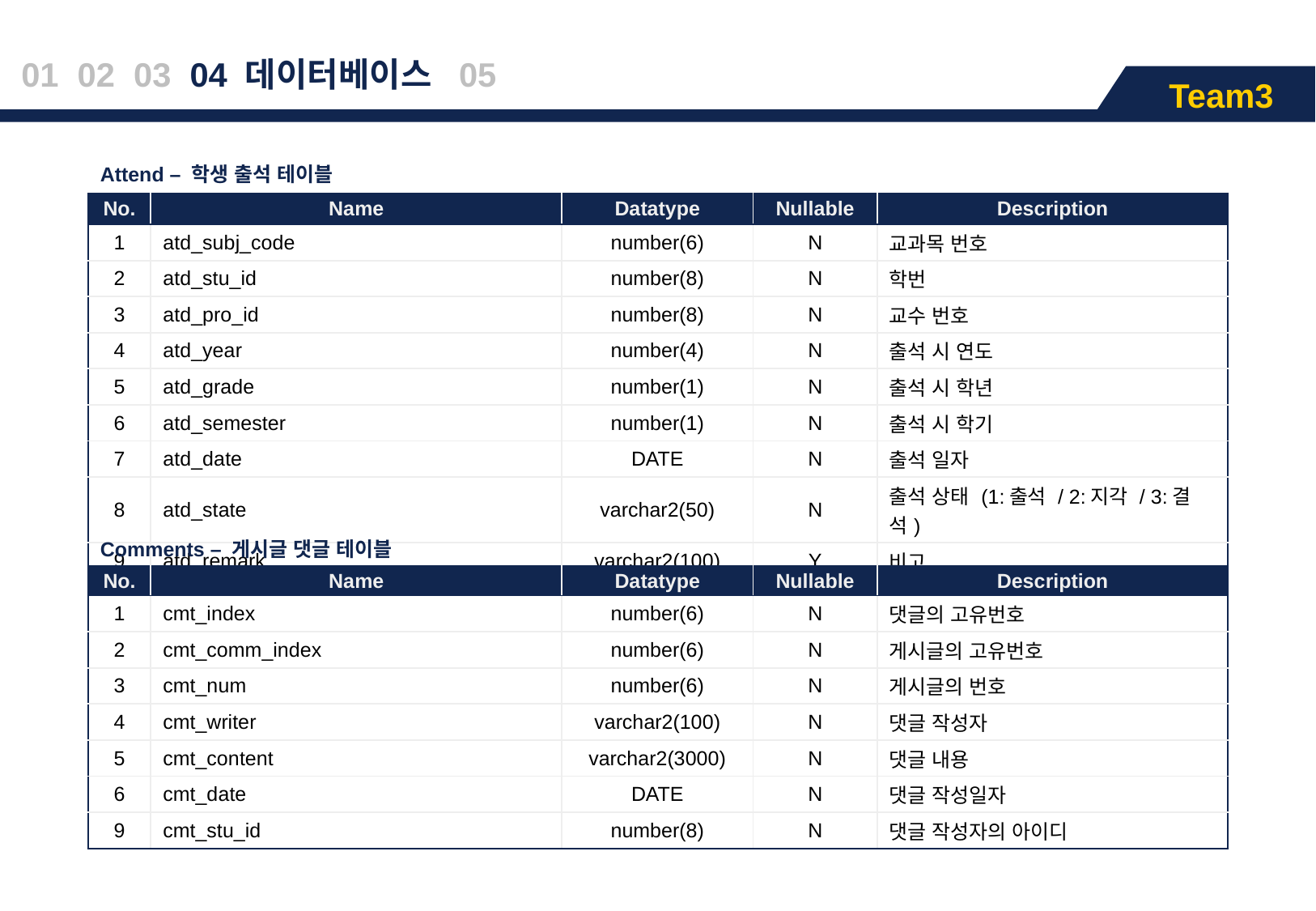

01  02  03  04 데이터베이스  05

Team3

| Attend – 학생 출석 테이블 |  |  |  |  |
| --- | --- | --- | --- | --- |
| No. | Name | Datatype | Nullable | Description |
| 1 | atd\_subj\_code | number(6) | N | 교과목 번호 |
| 2 | atd\_stu\_id | number(8) | N | 학번 |
| 3 | atd\_pro\_id | number(8) | N | 교수 번호 |
| 4 | atd\_year | number(4) | N | 출석 시 연도 |
| 5 | atd\_grade | number(1) | N | 출석 시 학년 |
| 6 | atd\_semester | number(1) | N | 출석 시 학기 |
| 7 | atd\_date | DATE | N | 출석 일자 |
| 8 | atd\_state | varchar2(50) | N | 출석 상태 (1:출석 / 2:지각 / 3:결석) |
| 9 | atd\_remark | varchar2(100) | Y | 비고 |
| Comments – 게시글 댓글 테이블 |  |  |  |  |
| --- | --- | --- | --- | --- |
| No. | Name | Datatype | Nullable | Description |
| 1 | cmt\_index | number(6) | N | 댓글의 고유번호 |
| 2 | cmt\_comm\_index | number(6) | N | 게시글의 고유번호 |
| 3 | cmt\_num | number(6) | N | 게시글의 번호 |
| 4 | cmt\_writer | varchar2(100) | N | 댓글 작성자 |
| 5 | cmt\_content | varchar2(3000) | N | 댓글 내용 |
| 6 | cmt\_date | DATE | N | 댓글 작성일자 |
| 9 | cmt\_stu\_id | number(8) | N | 댓글 작성자의 아이디 |